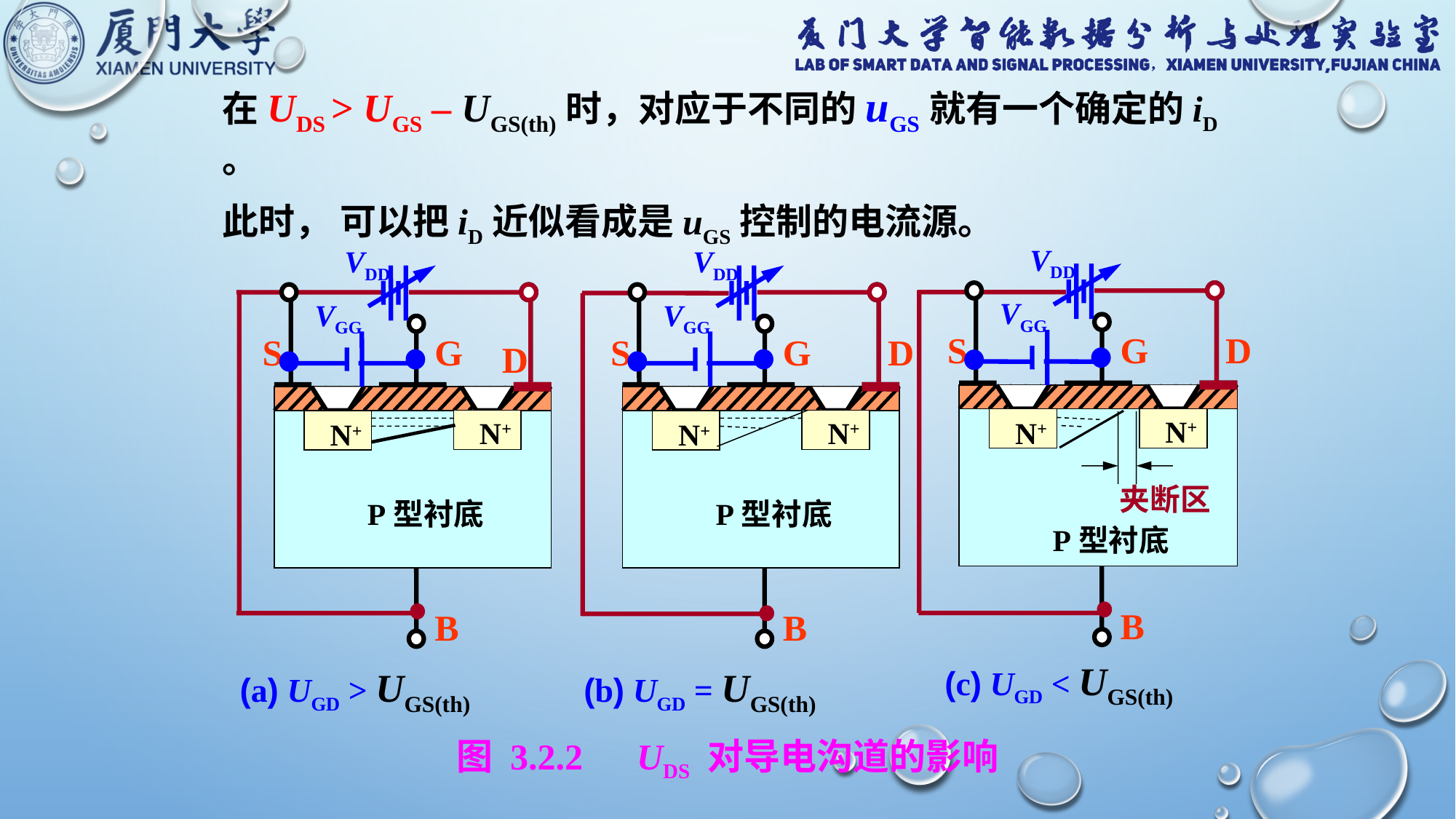

在UDS > UGS – UGS(th)时，对应于不同的uGS就有一个确定的iD 。
此时， 可以把iD近似看成是uGS控制的电流源。
VDD

VGG

S
G
D

N+

N+

夹断区

P型衬底

B

VDD

VGG

S
G

N+

N+

P型衬底

B

D
VDD

VGG

S
G
D

N+

N+

P型衬底

B

(c) UGD < UGS(th)
(a) UGD > UGS(th)
(b) UGD = UGS(th)
图 3.2.2　UDS 对导电沟道的影响
291